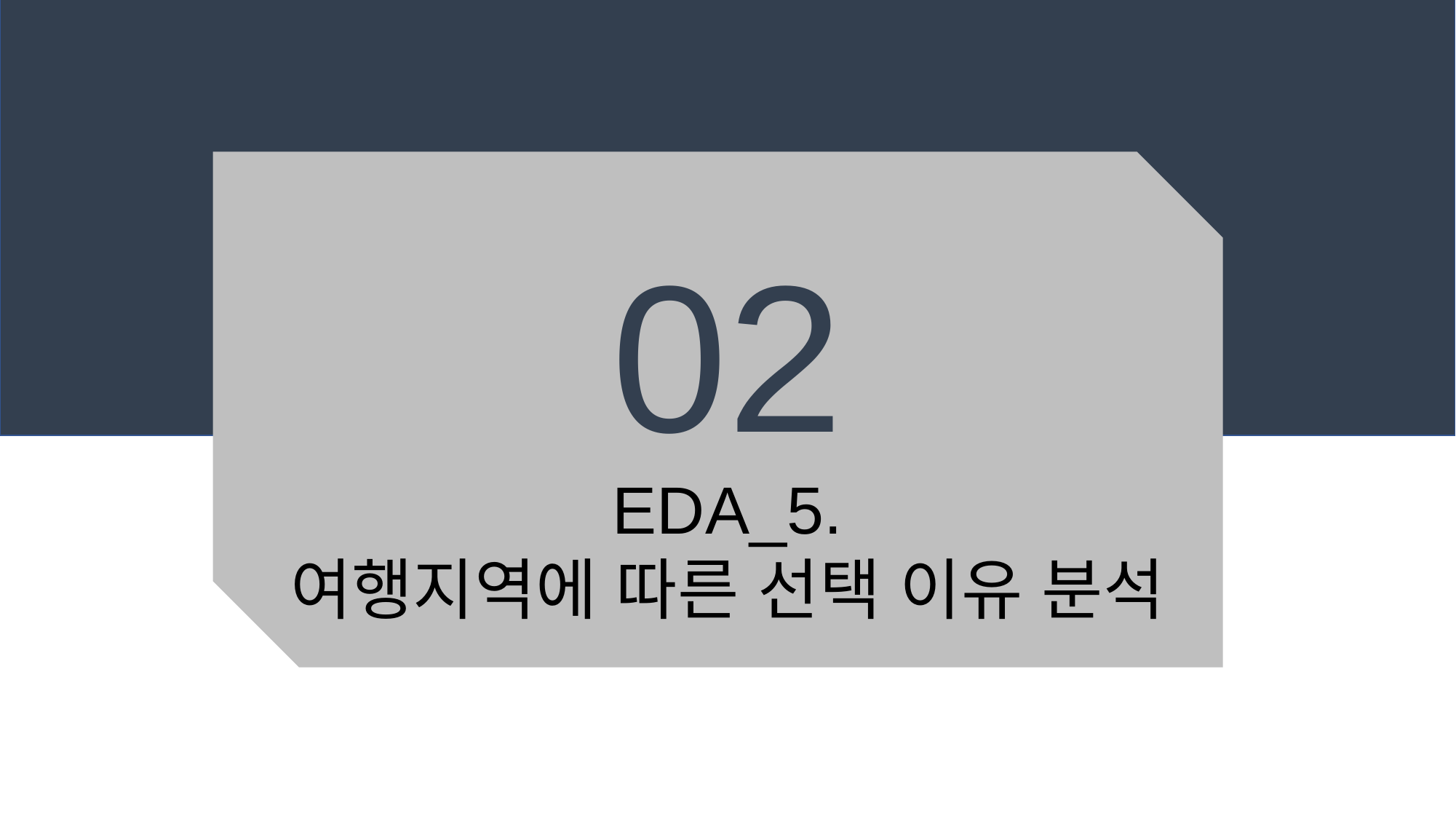

02
EDA_5.
여행지역에 따른 선택 이유 분석